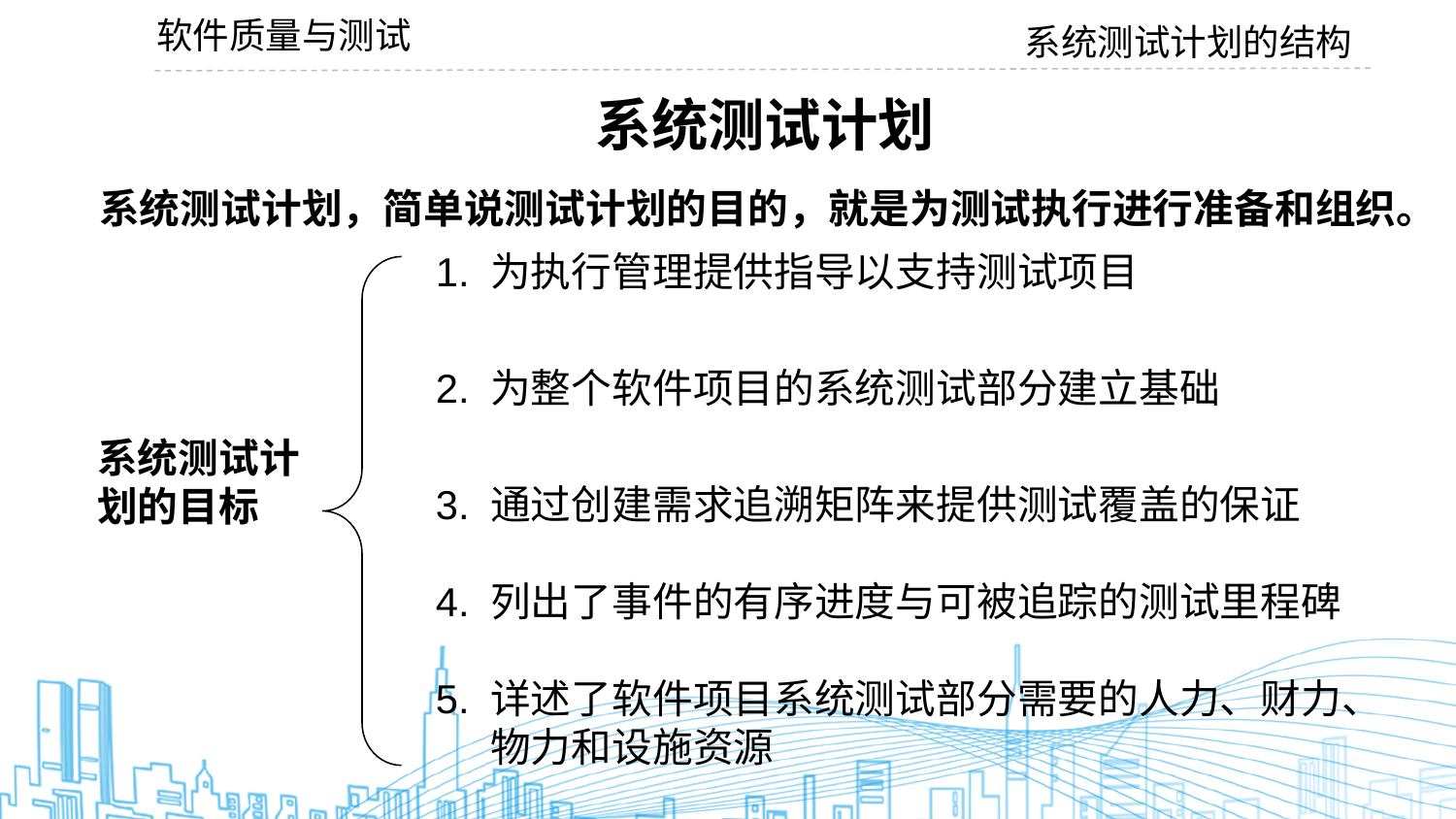

软件质量与测试
系统测试计划的结构
系统测试计划
系统测试计划，简单说测试计划的目的，就是为测试执行进行准备和组织。
为执行管理提供指导以支持测试项目

为整个软件项目的系统测试部分建立基础

通过创建需求追溯矩阵来提供测试覆盖的保证

列出了事件的有序进度与可被追踪的测试里程碑

详述了软件项目系统测试部分需要的人力、财力、
     物力和设施资源

系统测试计划的目标